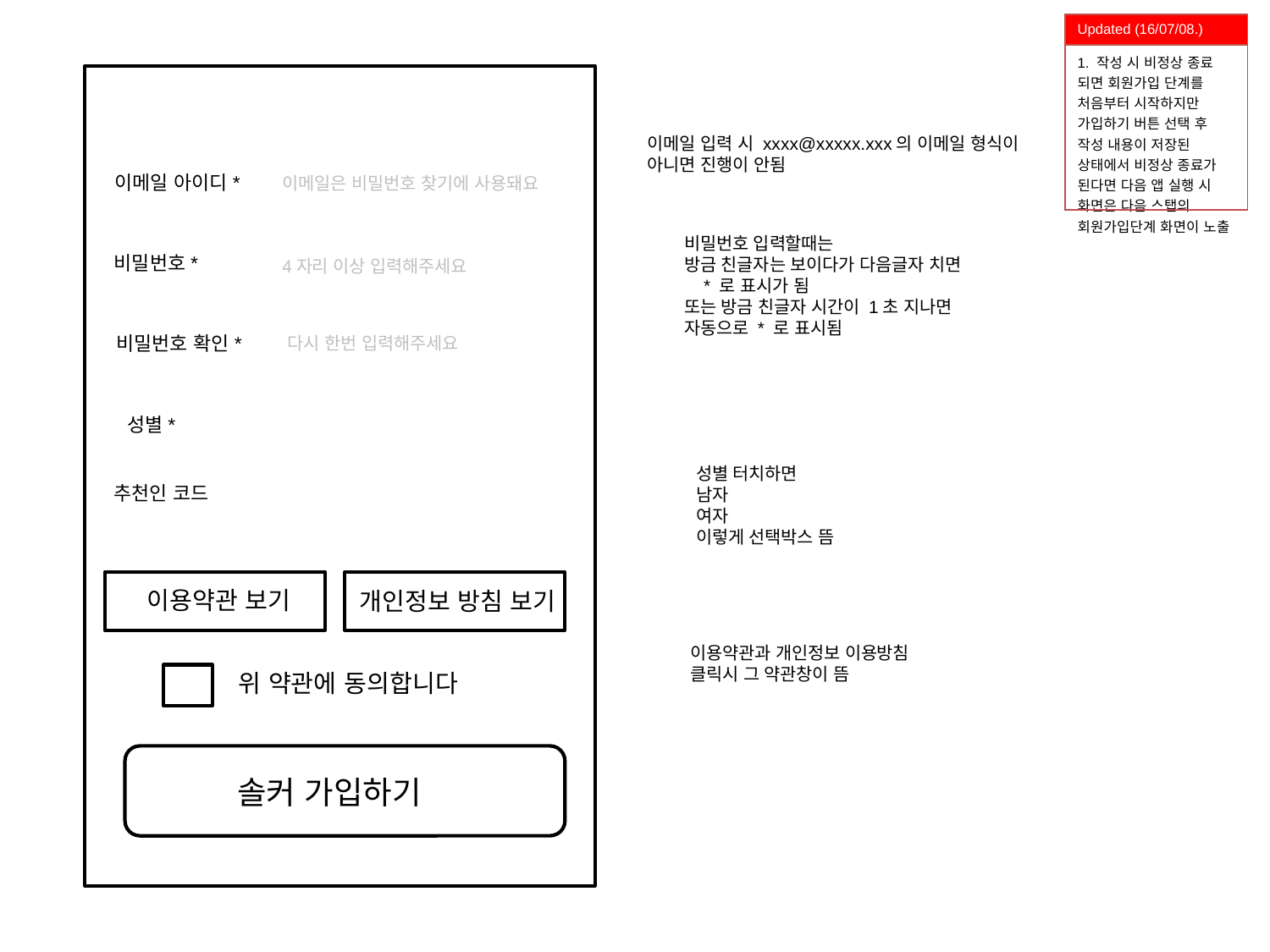

| Updated (16/07/08.) |
| --- |
| 1. 작성 시 비정상 종료 되면 회원가입 단계를 처음부터 시작하지만 가입하기 버튼 선택 후 작성 내용이 저장된 상태에서 비정상 종료가 된다면 다음 앱 실행 시 화면은 다음 스탭의 회원가입단계 화면이 노출 |

이메일 입력 시 xxxx@xxxxx.xxx의 이메일 형식이
아니면 진행이 안됨
이메일 아이디*
이메일은 비밀번호 찾기에 사용돼요
비밀번호 입력할때는
방금 친글자는 보이다가 다음글자 치면
    * 로 표시가 됨
또는 방금 친글자 시간이 1초 지나면
자동으로 * 로 표시됨
비밀번호*
4자리 이상 입력해주세요
비밀번호 확인*
다시 한번 입력해주세요
성별*
성별 터치하면
남자
여자
이렇게 선택박스 뜸
추천인 코드

이용약관 보기
개인정보 방침 보기
이용약관과 개인정보 이용방침
클릭시 그 약관창이 뜸
위 약관에 동의합니다

솔커 가입하기